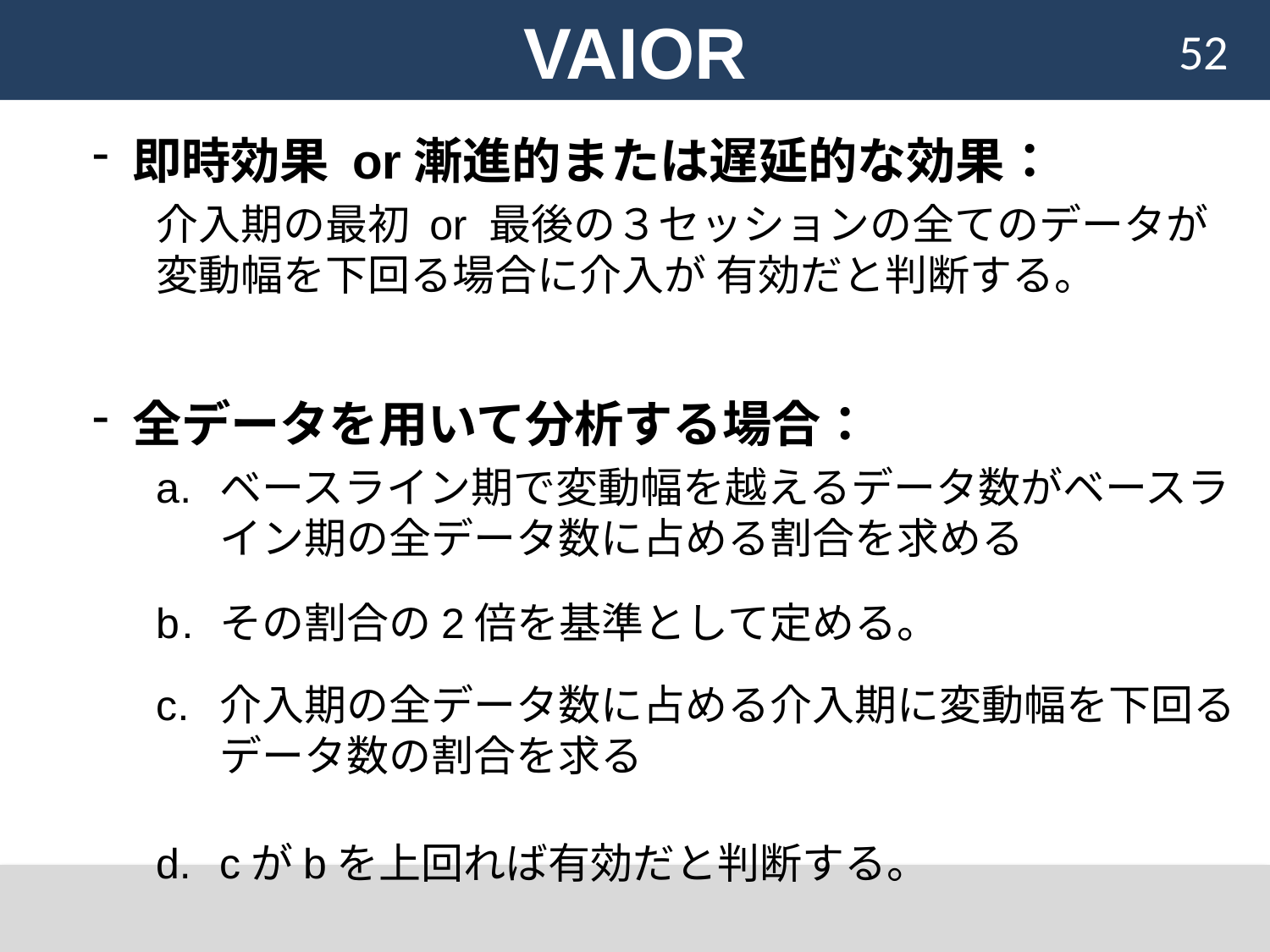

# VAIOR
52
即時効果 or漸進的または遅延的な効果：
介入期の最初 or 最後の３セッションの全てのデータが変動幅を下回る場合に介入が 有効だと判断する。

全データを用いて分析する場合：
ベースライン期で変動幅を越えるデータ数がベースライン期の全データ数に占める割合を求める
その割合の2倍を基準として定める。
介入期の全データ数に占める介入期に変動幅を下回るデータ数の割合を求る

cがbを上回れば有効だと判断する。